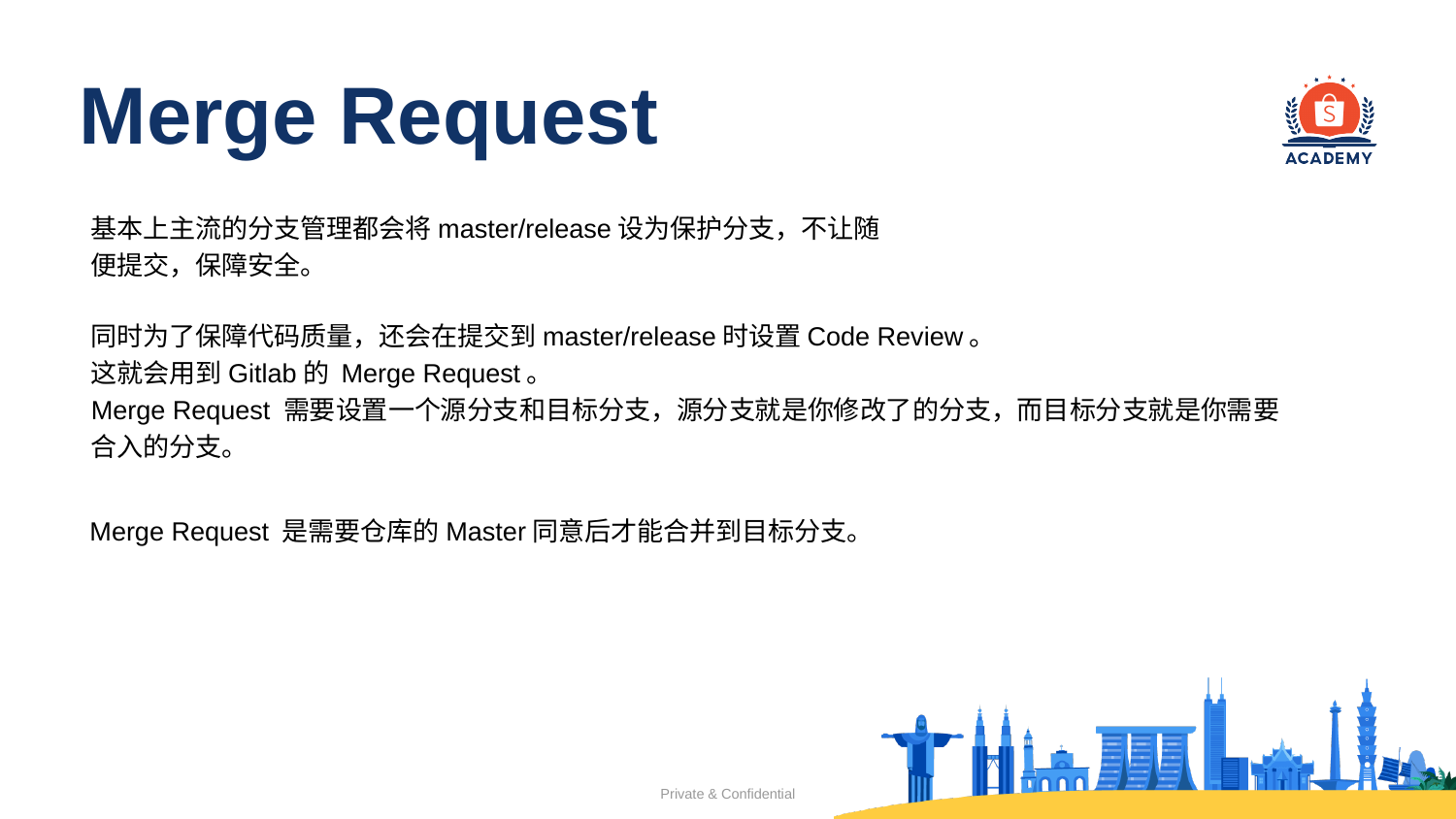

# Merge Request
基本上主流的分支管理都会将master/release设为保护分支，不让随便提交，保障安全。

同时为了保障代码质量，还会在提交到master/release时设置Code Review。
这就会用到Gitlab的 Merge Request。
Merge Request 需要设置一个源分支和目标分支，源分支就是你修改了的分支，而目标分支就是你需要合入的分支。
Merge Request 是需要仓库的Master同意后才能合并到目标分支。